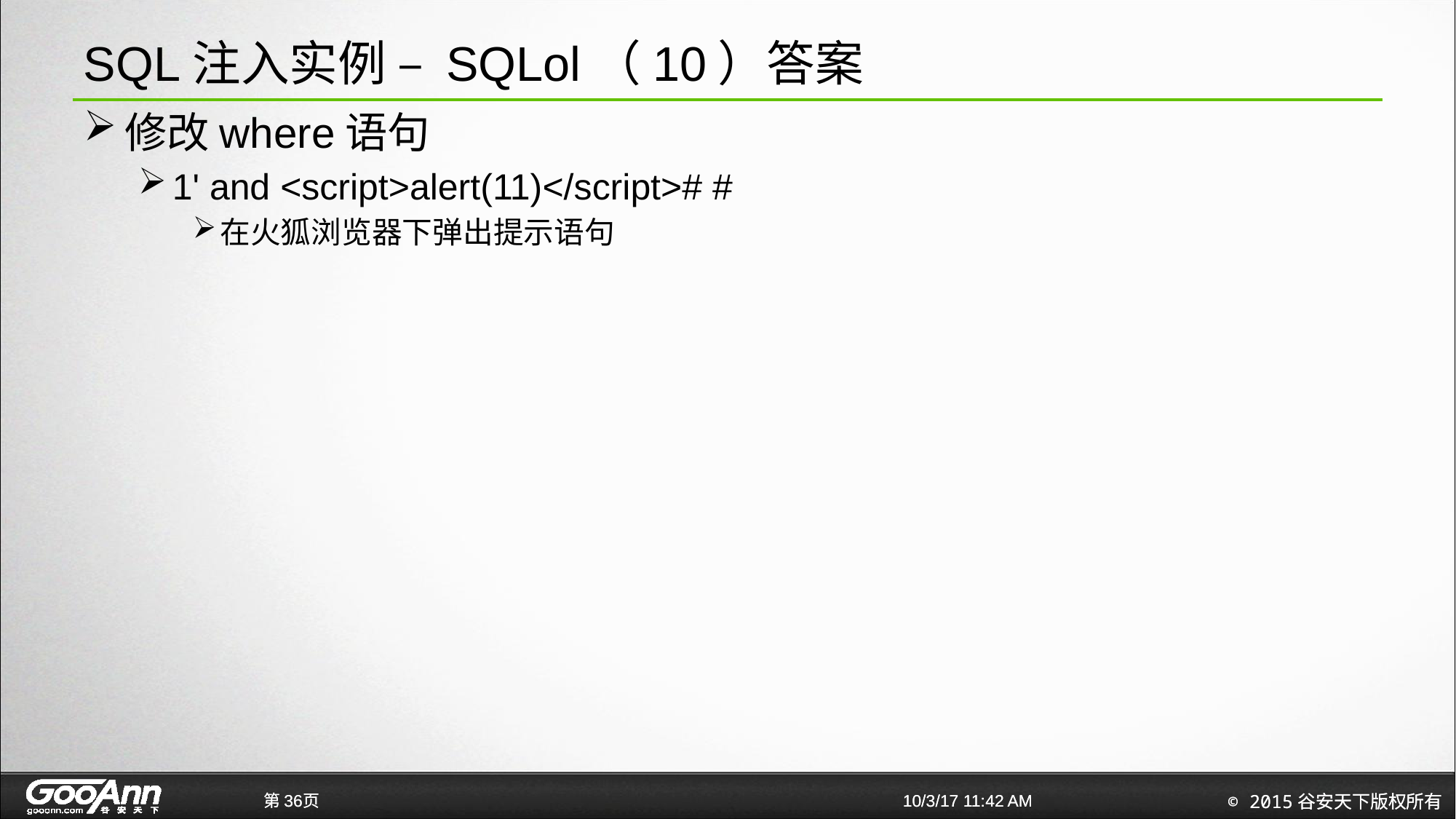

# SQL注入实例 – SQLol（10）答案
修改where语句
1' and <script>alert(11)</script># #
在火狐浏览器下弹出提示语句